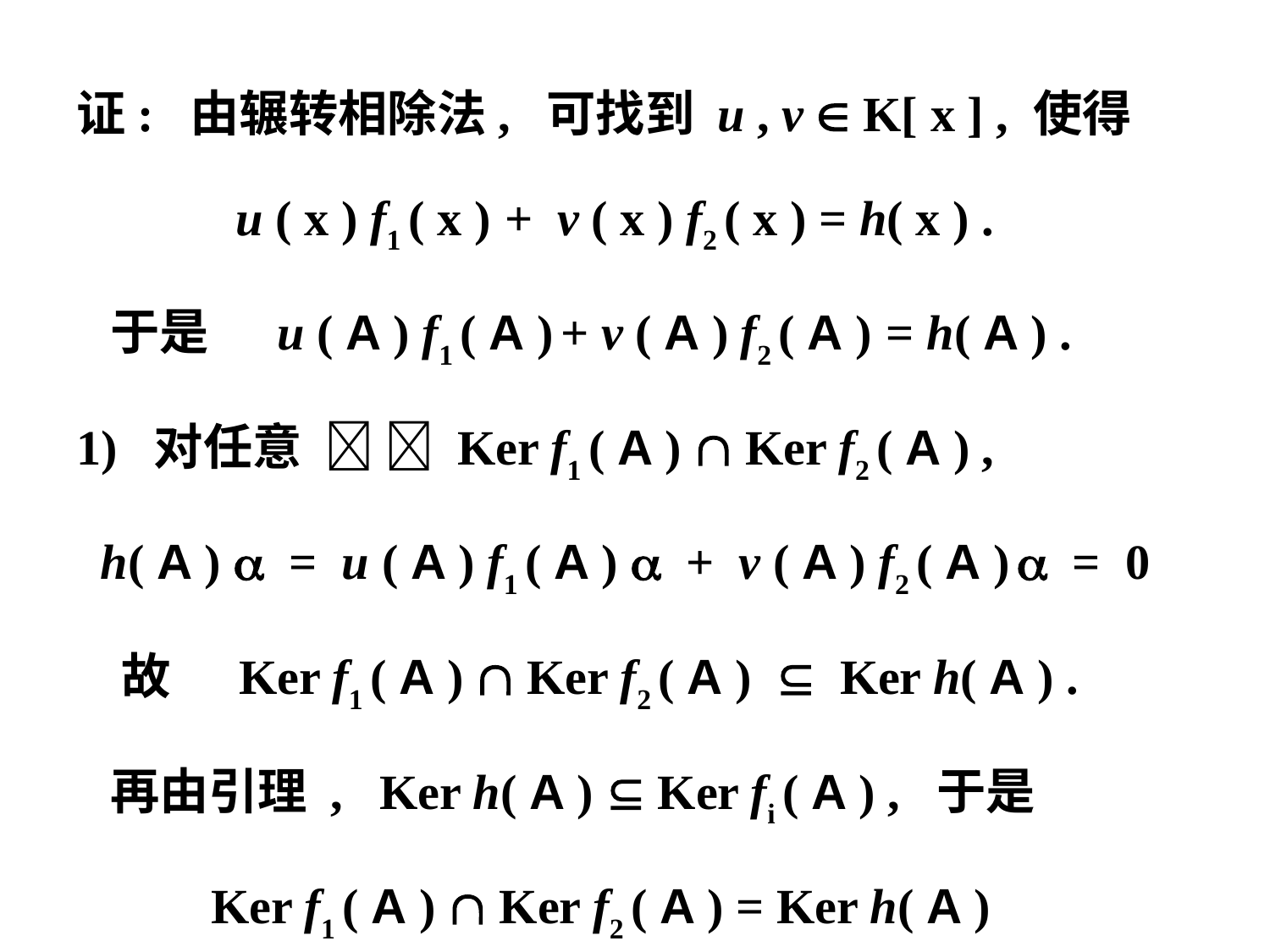

证:  由辗转相除法,  可找到 u , v ∈ K[ x ] , 使得
             u ( x ) f1 ( x )  +  v ( x ) f2 ( x ) = h( x ) .
  于是     u ( A ) f1 ( A ) + v ( A ) f2 ( A )  = h( A ) .
1)  对任意  α ∈ Ker f1 ( A ) ∩ Ker f2 ( A ) ,
  h( A ) α  =  u ( A ) f1 ( A ) α  +  v ( A ) f2 ( A ) α  =  0
   故     Ker f1 ( A ) ∩ Ker f2 ( A )  ⊆  Ker h( A ) .
  再由引理 ,   Ker h( A ) ⊆ Ker fi ( A ) ,  于是
           Ker f1 ( A ) ∩ Ker f2 ( A ) = Ker h( A )